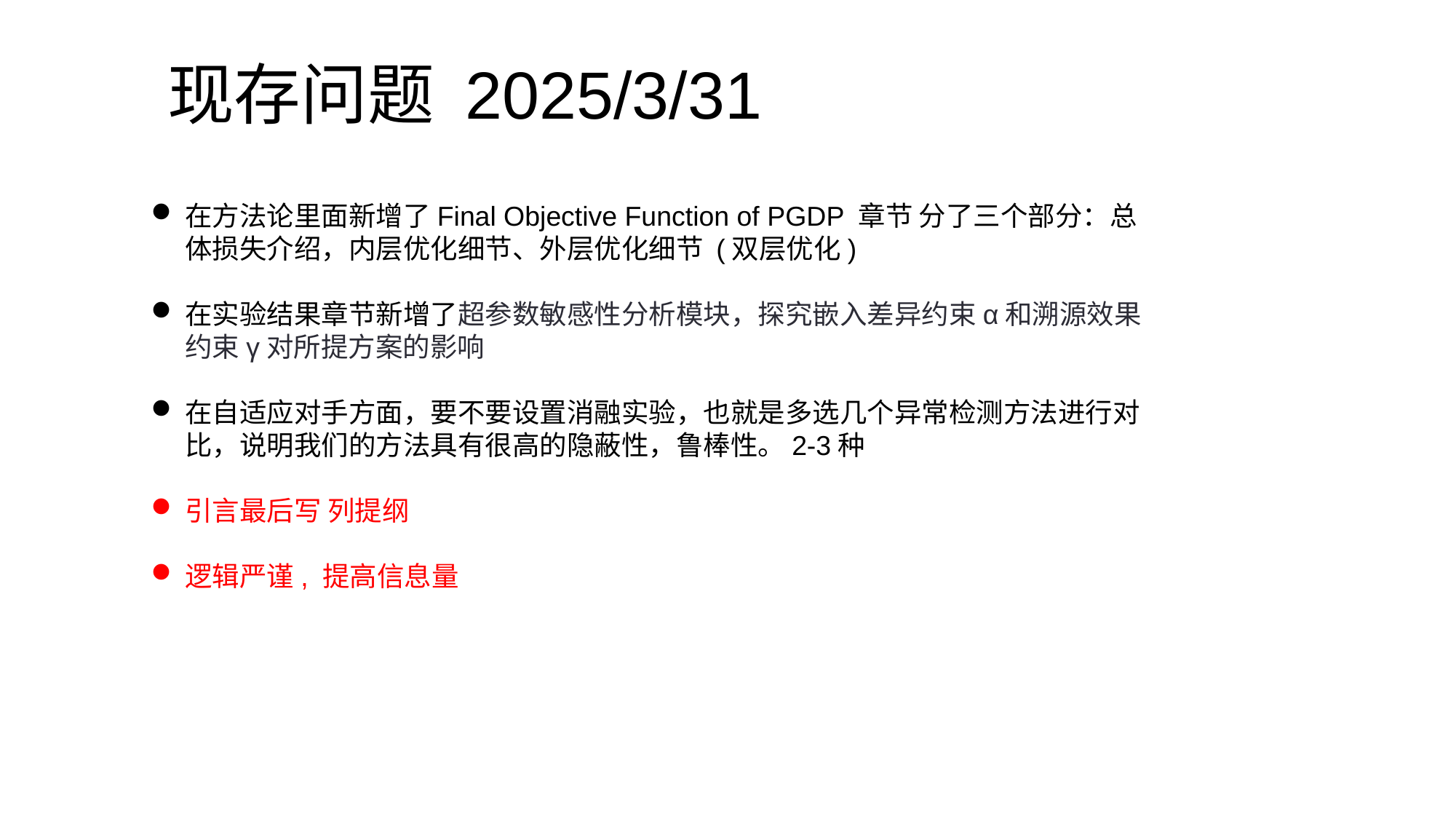

# 现存问题 2025/3/31
在方法论里面新增了Final Objective Function of PGDP 章节 分了三个部分：总体损失介绍，内层优化细节、外层优化细节 (双层优化)

在实验结果章节新增了超参数敏感性分析模块，探究嵌入差异约束α和溯源效果约束γ对所提方案的影响

在自适应对手方面，要不要设置消融实验，也就是多选几个异常检测方法进行对比，说明我们的方法具有很高的隐蔽性，鲁棒性。2-3种

引言最后写 列提纲

逻辑严谨, 提高信息量